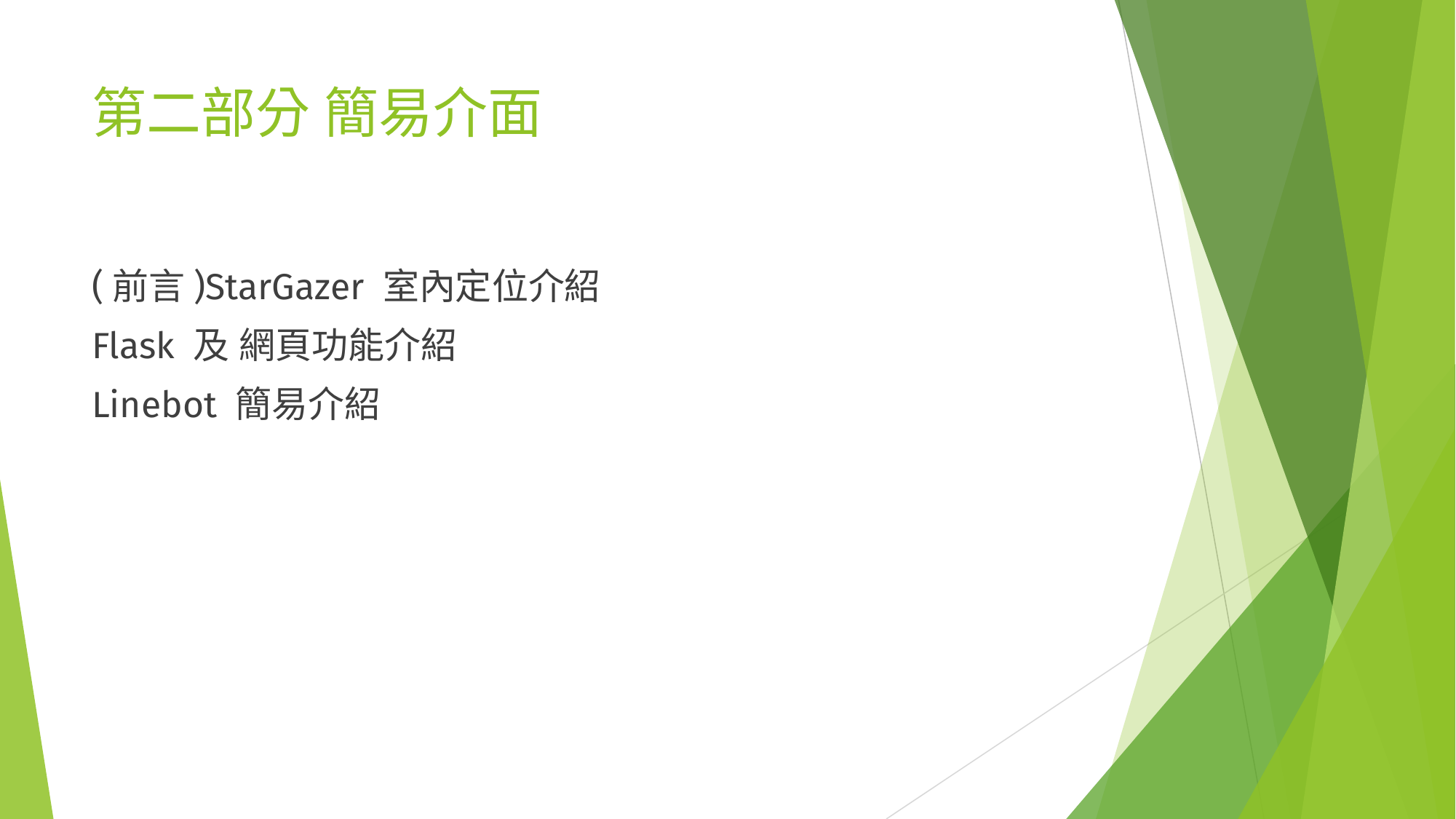

# 第二部分 簡易介面

(前言)StarGazer 室內定位介紹
Flask 及 網頁功能介紹
Linebot 簡易介紹